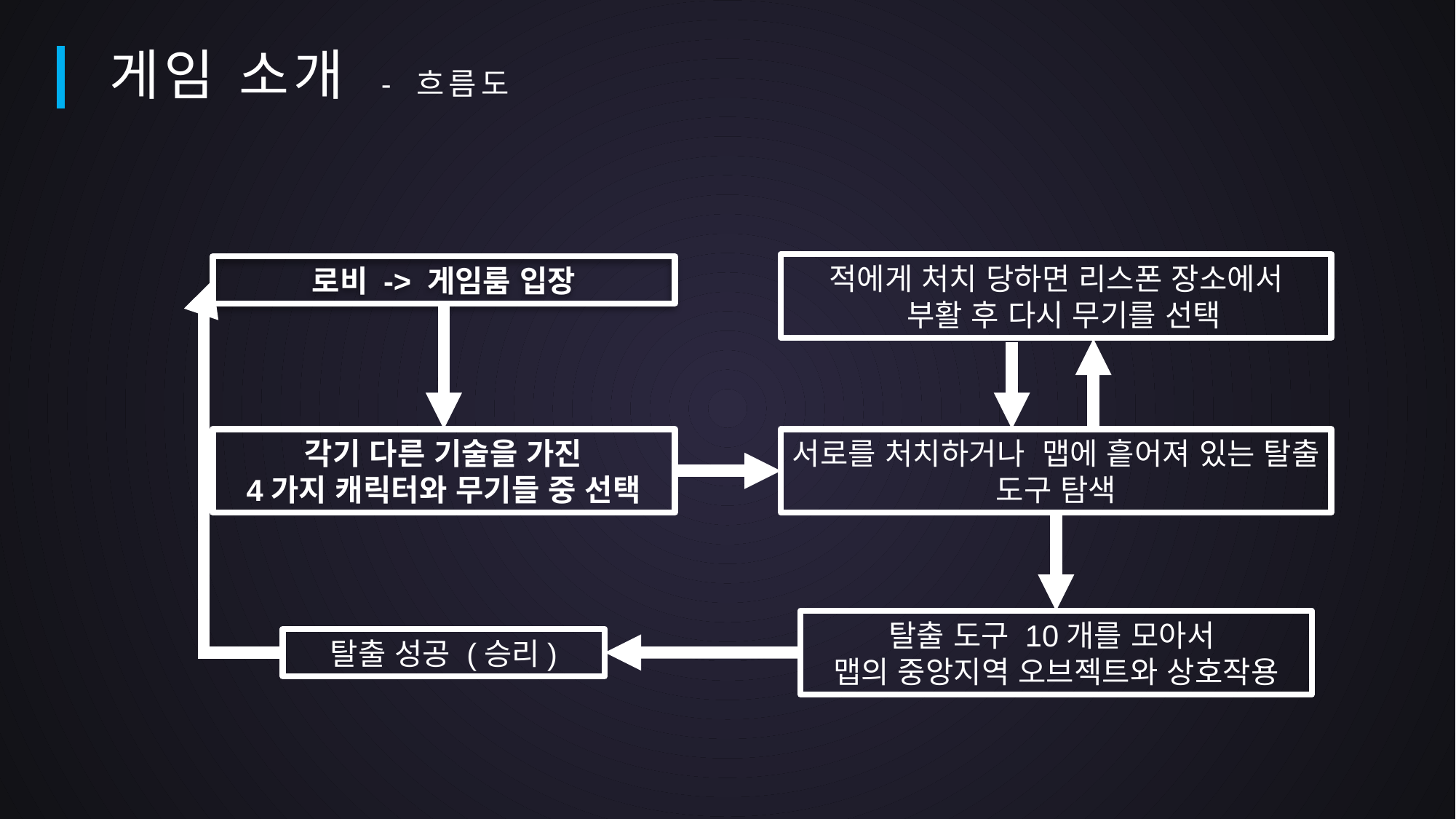

게임 소개 - 흐름도

적에게 처치 당하면 리스폰 장소에서
 부활 후 다시 무기를 선택
로비 -> 게임룸 입장
각기 다른 기술을 가진
4가지 캐릭터와 무기들 중 선택
서로를 처치하거나  맵에 흩어져 있는 탈출 도구 탐색
탈출 도구 10개를 모아서
맵의 중앙지역 오브젝트와 상호작용
탈출 성공 (승리)